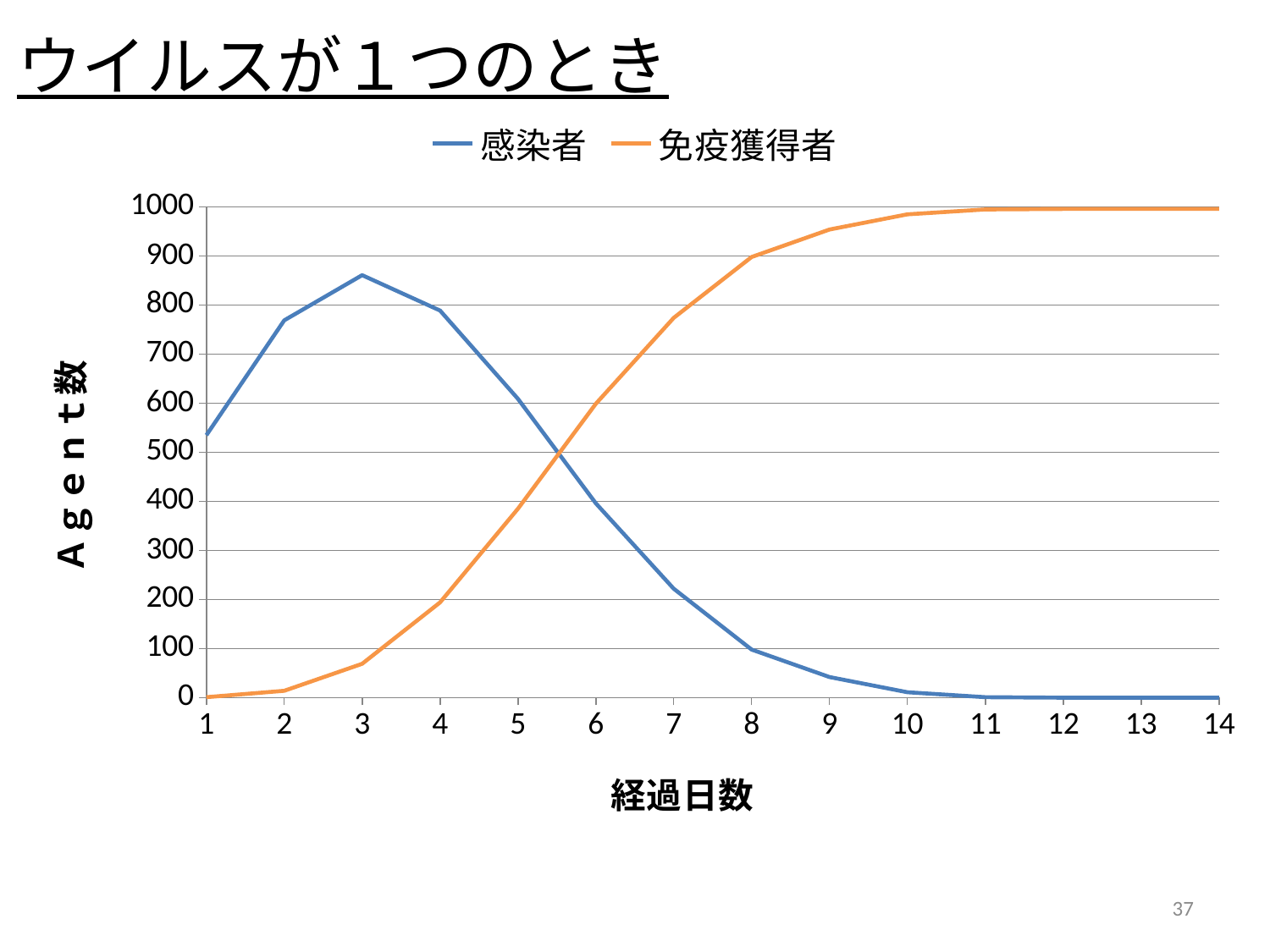

# ウイルスが１つのとき

### Chart

| Category | 感染者 | 免疫獲得者 |
|---|---|---|
37